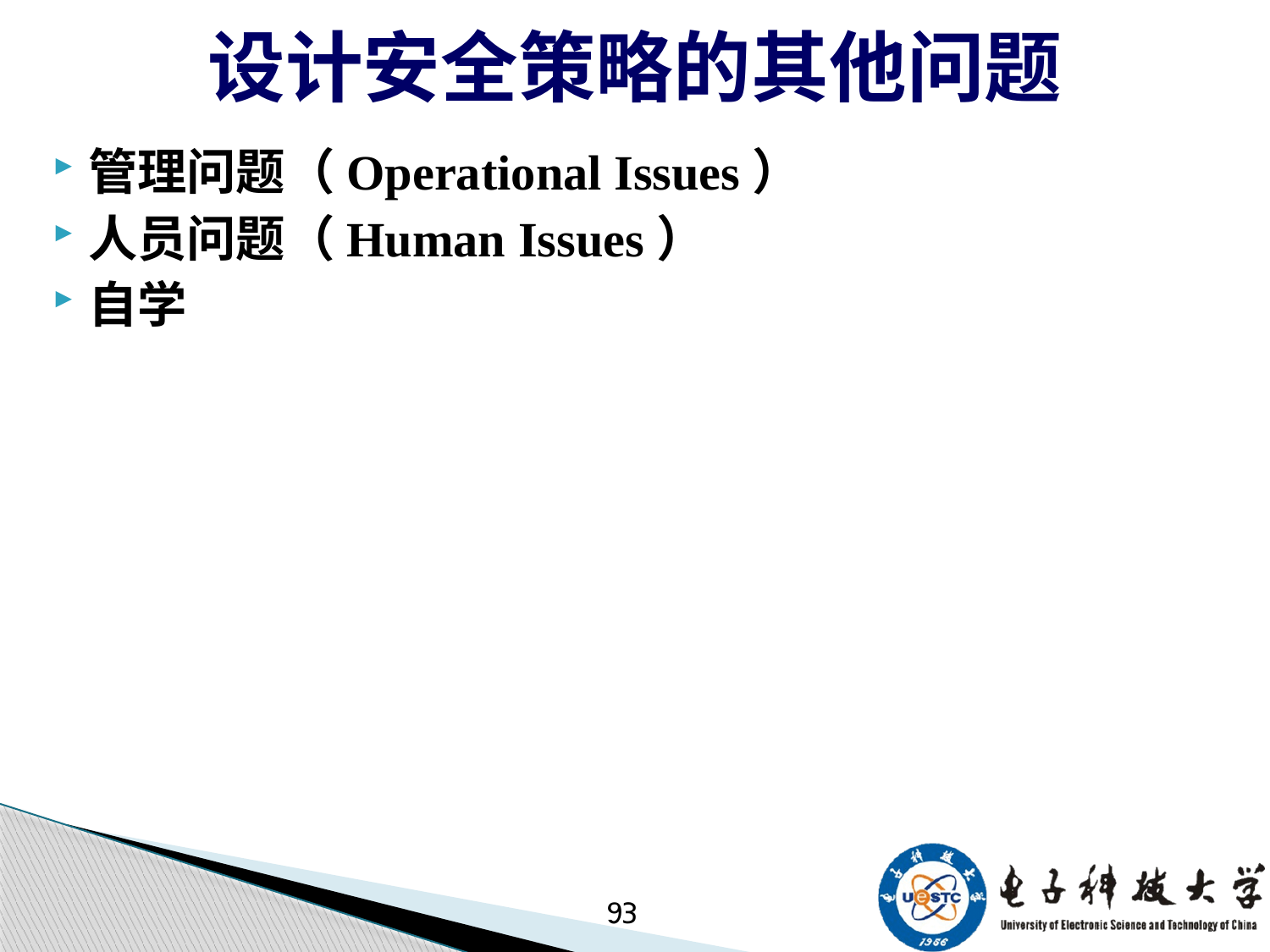

# 设计安全策略的其他问题
管理问题（Operational Issues）
人员问题（Human Issues）
自学
93